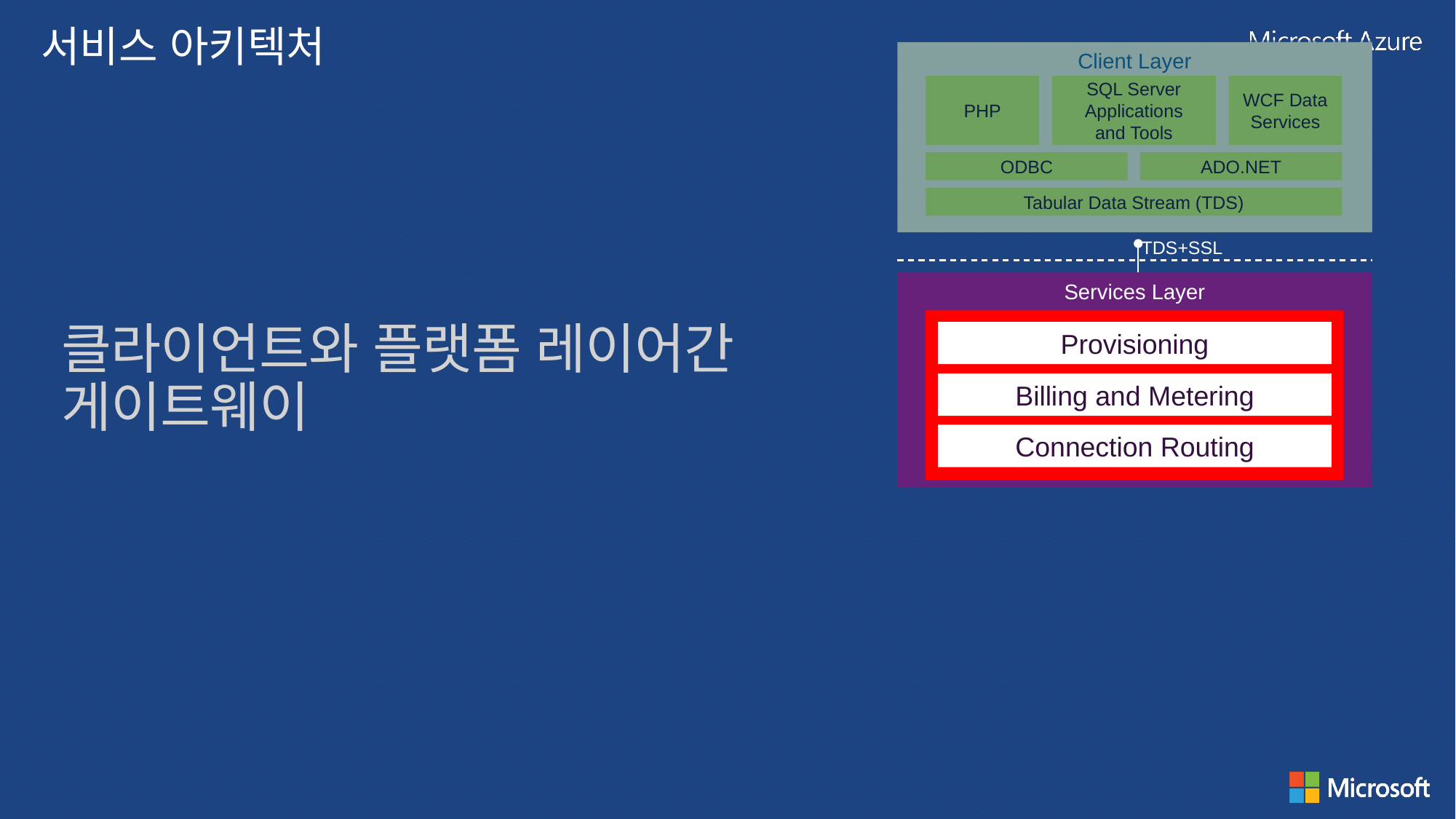

서비스 아키텍처

Client Layer
PHP
SQL Server
Applications
and Tools
WCF Data Services
ODBC
ADO.NET
Tabular Data Stream (TDS)
TDS+SSL
Services Layer

Provisioning
Billing and Metering
Connection Routing
클라이언트와 플랫폼 레이어간 게이트웨이